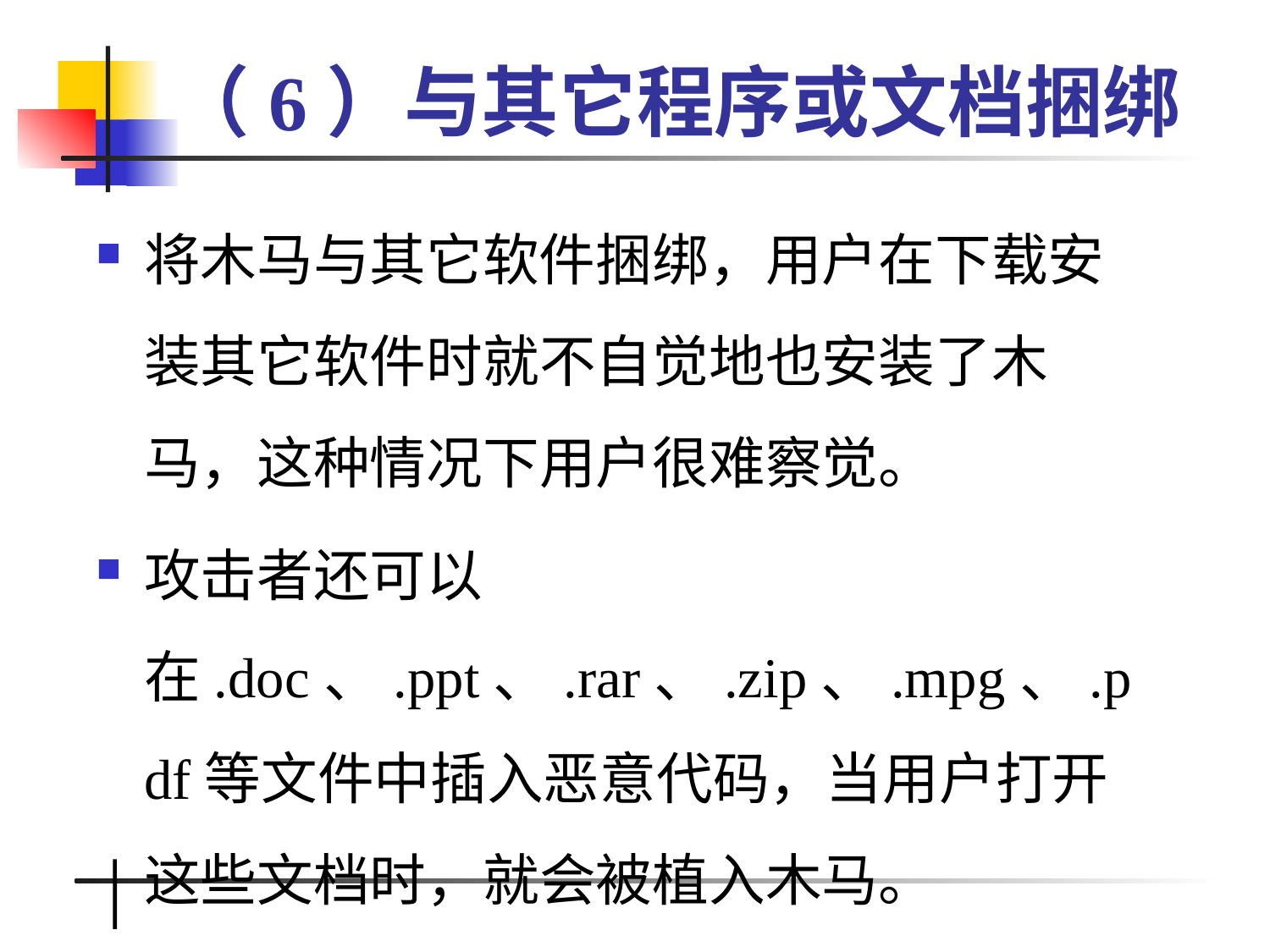

# （6）与其它程序或文档捆绑
将木马与其它软件捆绑，用户在下载安装其它软件时就不自觉地也安装了木马，这种情况下用户很难察觉。
攻击者还可以在.doc、.ppt、.rar、.zip、.mpg、.pdf等文件中插入恶意代码，当用户打开这些文档时，就会被植入木马。